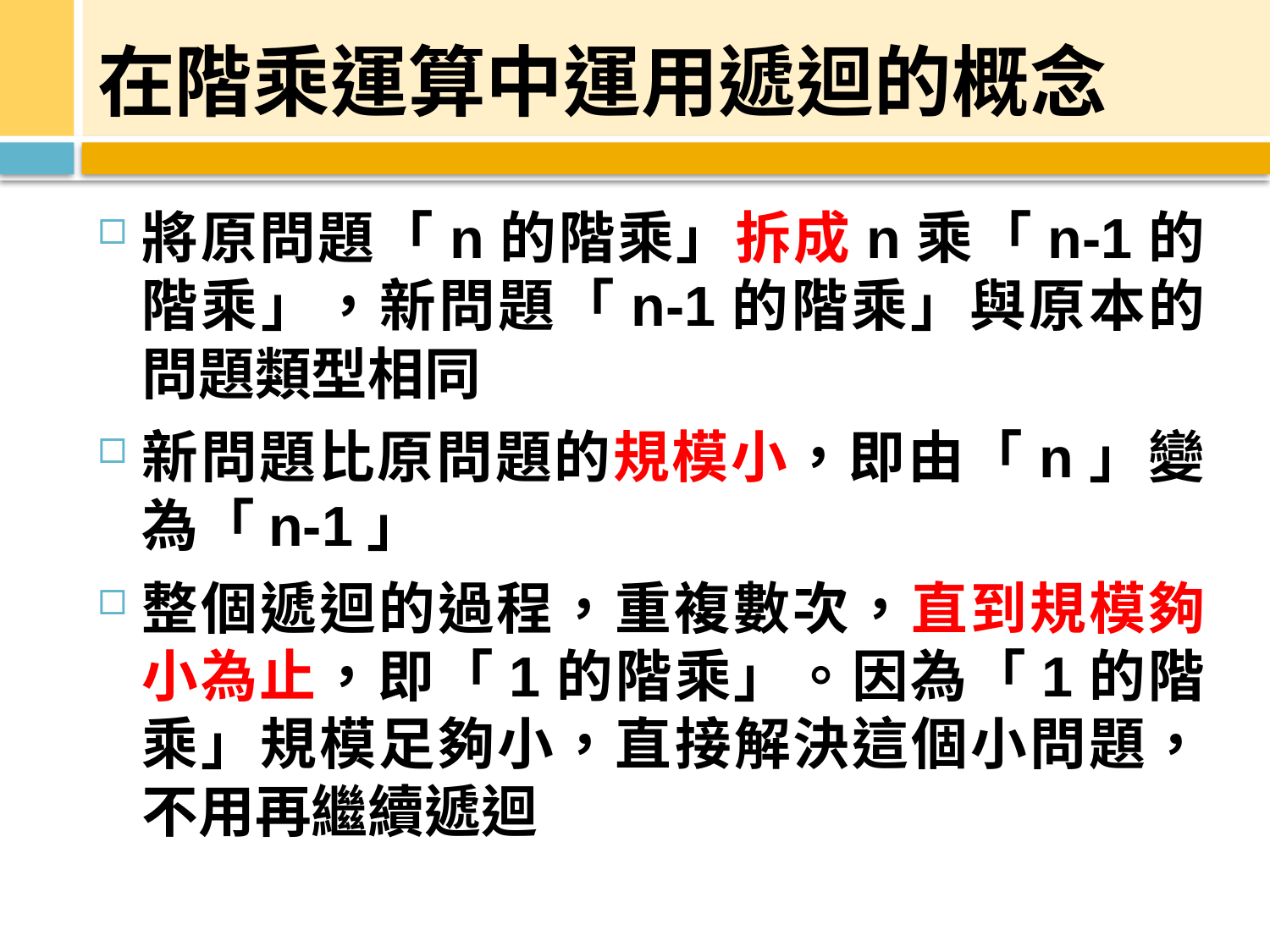

# 在階乘運算中運用遞迴的概念
將原問題「n的階乘」拆成n乘「n-1的階乘」，新問題「n-1的階乘」與原本的問題類型相同
新問題比原問題的規模小，即由「n」變為「n-1」
整個遞迴的過程，重複數次，直到規模夠小為止，即「1的階乘」。因為「1的階乘」規模足夠小，直接解決這個小問題，不用再繼續遞迴